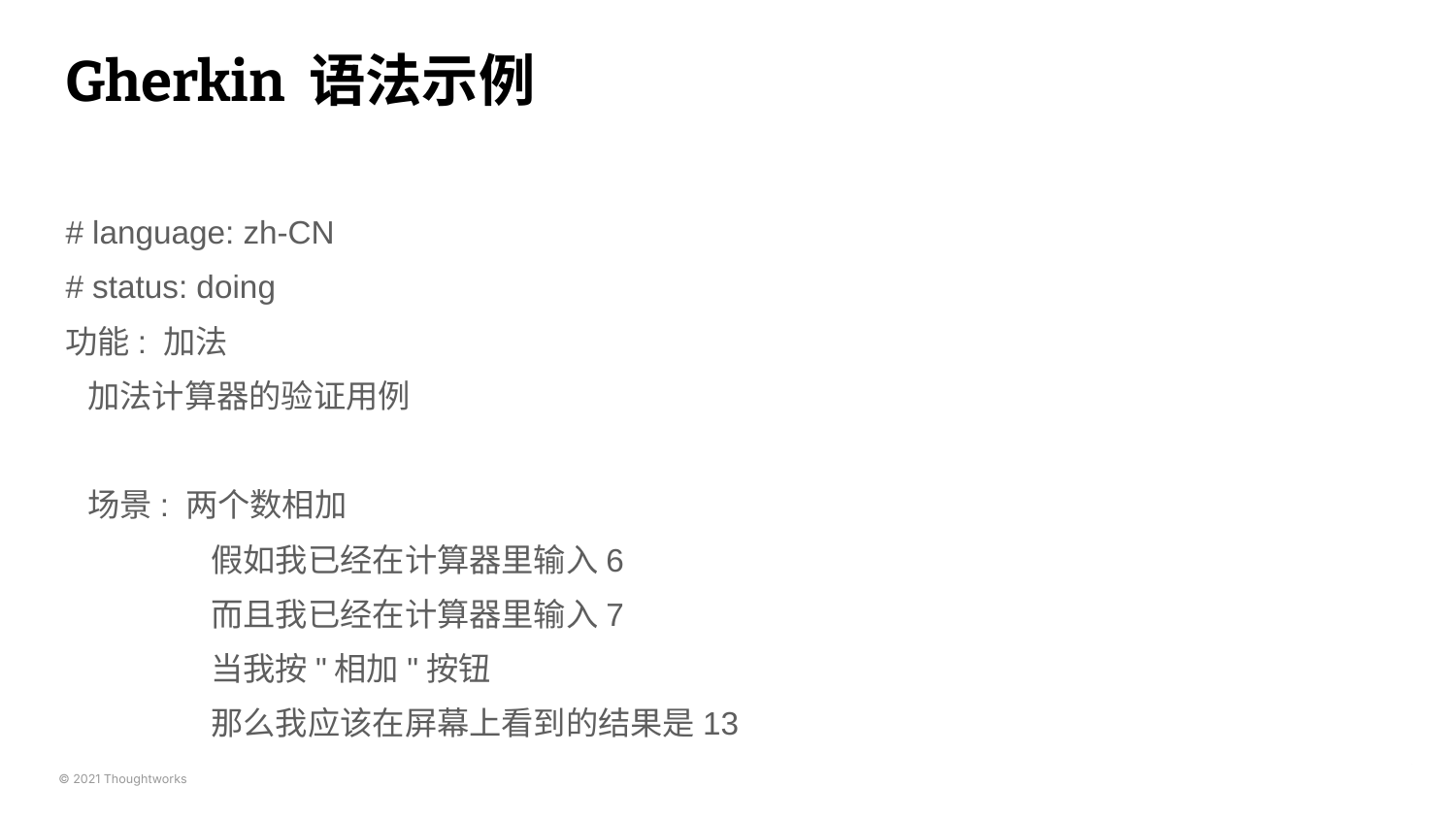

# Gherkin 语法示例

# language: zh-CN
# status: doing
功能: 加法
  加法计算器的验证用例

  场景: 两个数相加
	假如我已经在计算器里输入6
	而且我已经在计算器里输入7
	当我按"相加"按钮
	那么我应该在屏幕上看到的结果是13
13